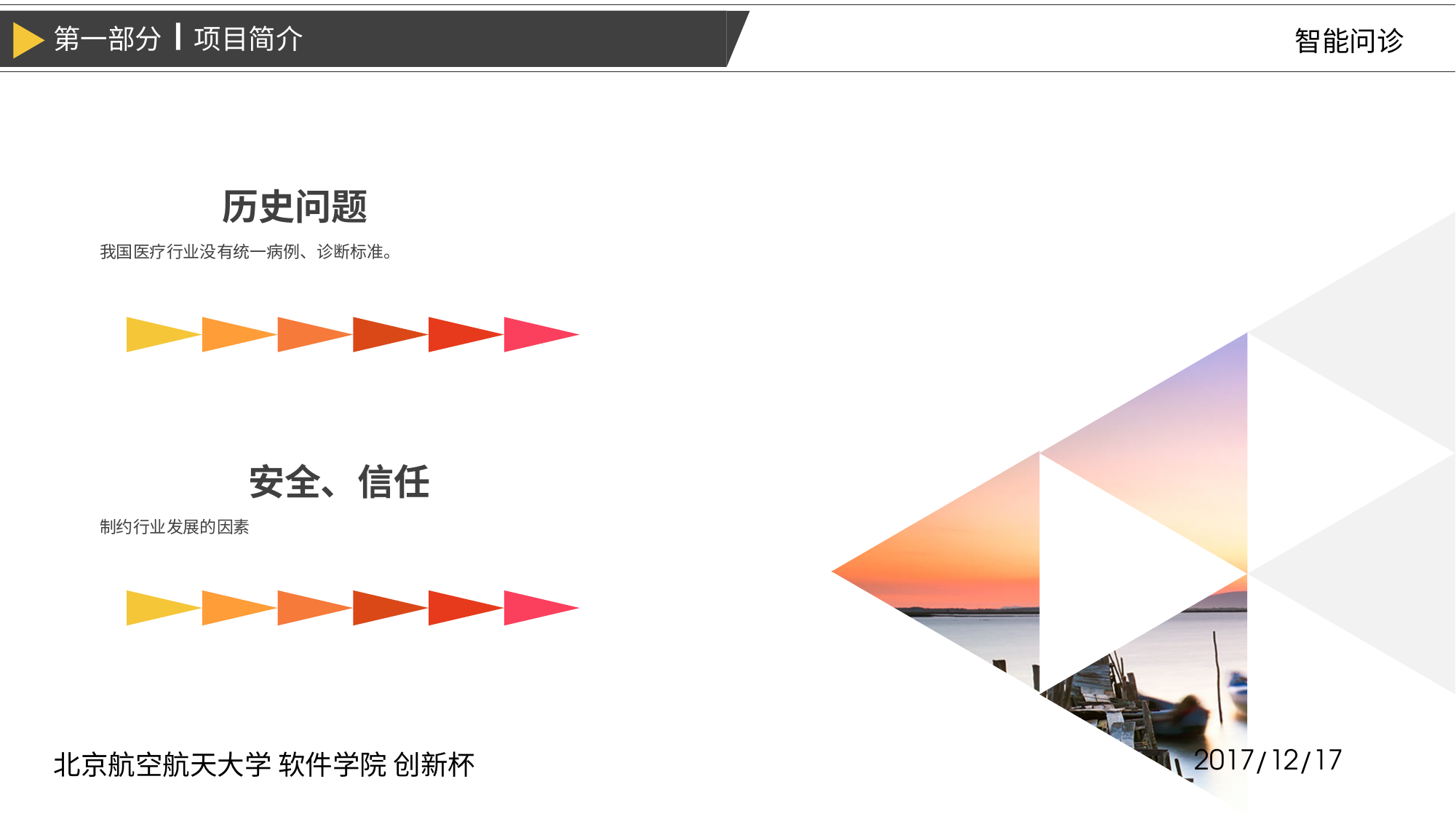

第一部分 | 项目简介
智能问诊

历史问题
我国医疗行业没有统一病例、诊断标准。

安全、信任
制约行业发展的因素

2017/12/17
北京航空航天大学 软件学院 创新杯